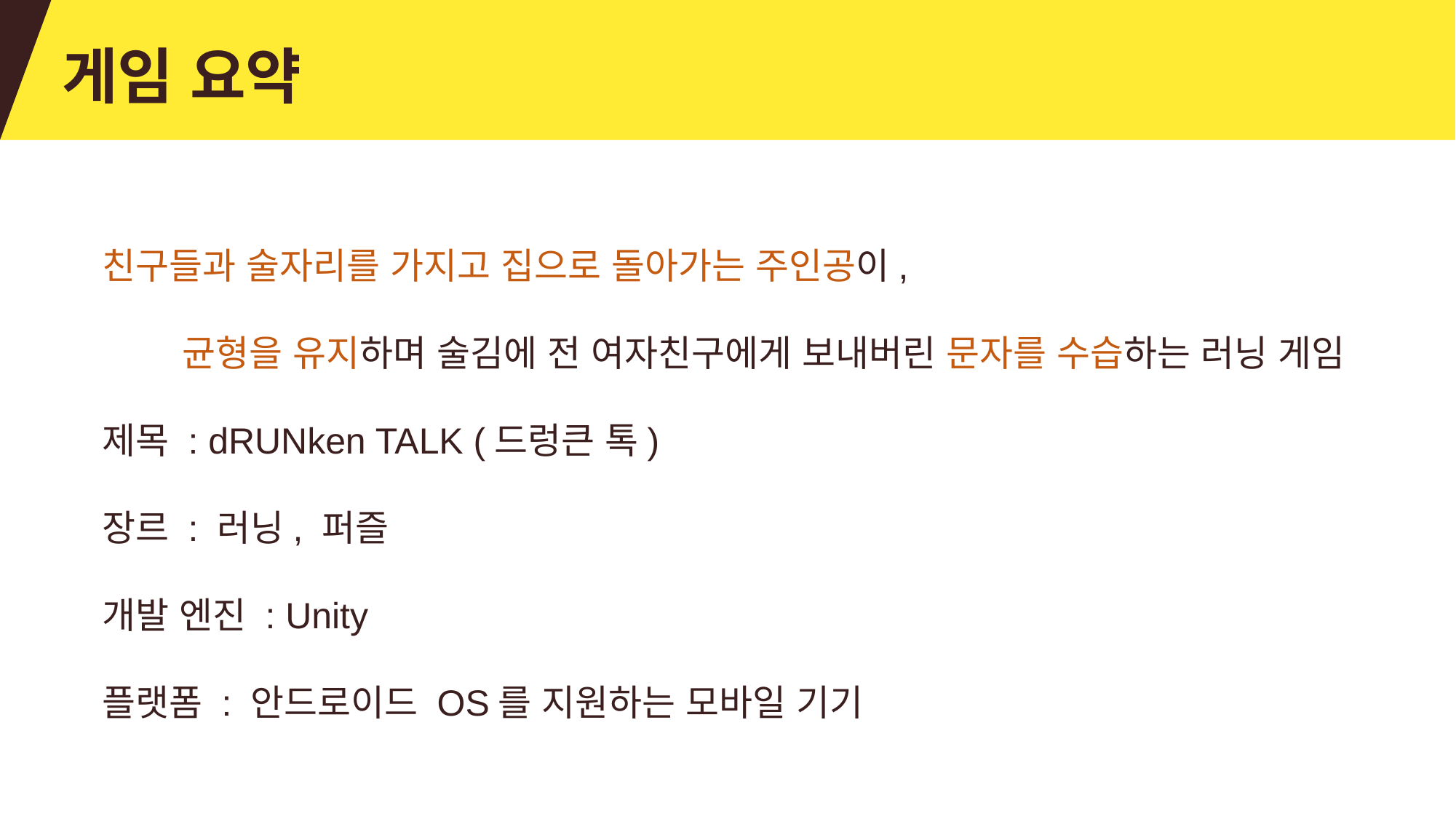

게임 요약

친구들과 술자리를 가지고 집으로 돌아가는 주인공이,                                                          균형을 유지하며 술김에 전 여자친구에게 보내버린 문자를 수습하는 러닝 게임
제목 : dRUNken TALK (드렁큰 톡)
장르 : 러닝, 퍼즐
개발 엔진 : Unity
플랫폼 : 안드로이드 OS를 지원하는 모바일 기기